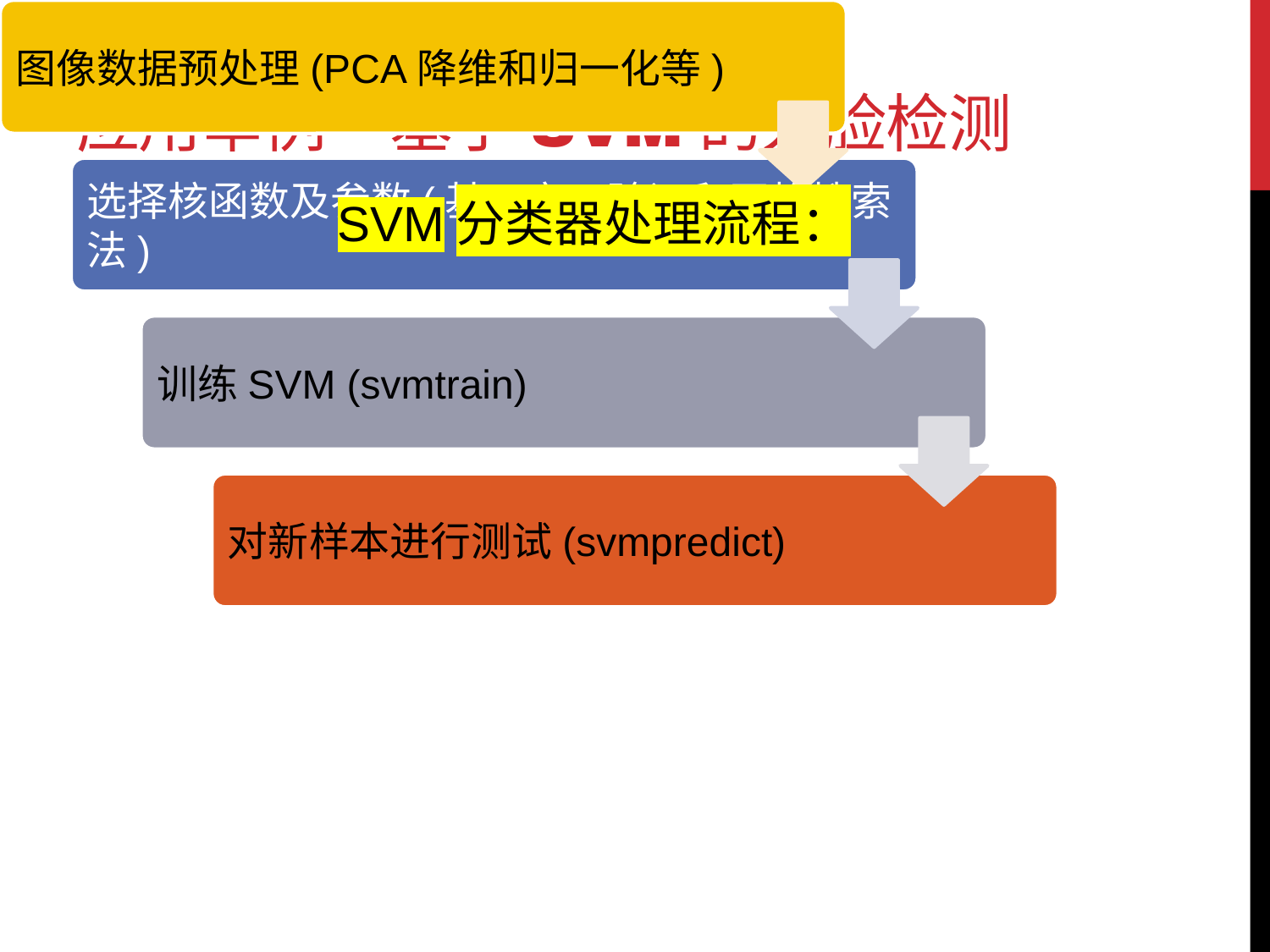

# 应用举例—基于SVM的人脸检测
SVM分类器处理流程：
图像数据预处理(PCA降维和归一化等)
选择核函数及参数(基于交叉验证和网格搜索法)
训练SVM (svmtrain)
对新样本进行测试(svmpredict)